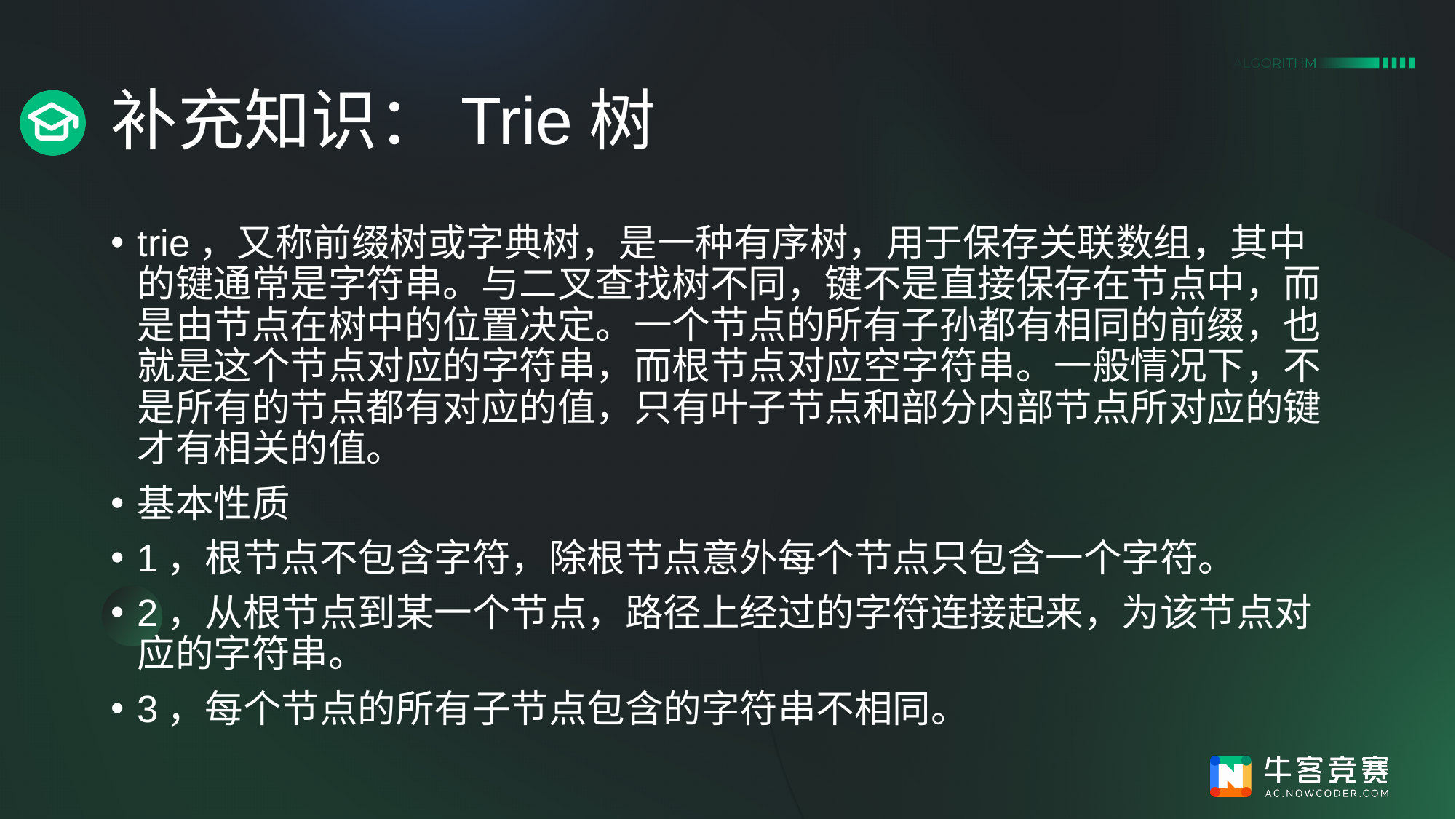

# 补充知识：Trie树
trie，又称前缀树或字典树，是一种有序树，用于保存关联数组，其中的键通常是字符串。与二叉查找树不同，键不是直接保存在节点中，而是由节点在树中的位置决定。一个节点的所有子孙都有相同的前缀，也就是这个节点对应的字符串，而根节点对应空字符串。一般情况下，不是所有的节点都有对应的值，只有叶子节点和部分内部节点所对应的键才有相关的值。
基本性质
1，根节点不包含字符，除根节点意外每个节点只包含一个字符。
2，从根节点到某一个节点，路径上经过的字符连接起来，为该节点对应的字符串。
3，每个节点的所有子节点包含的字符串不相同。